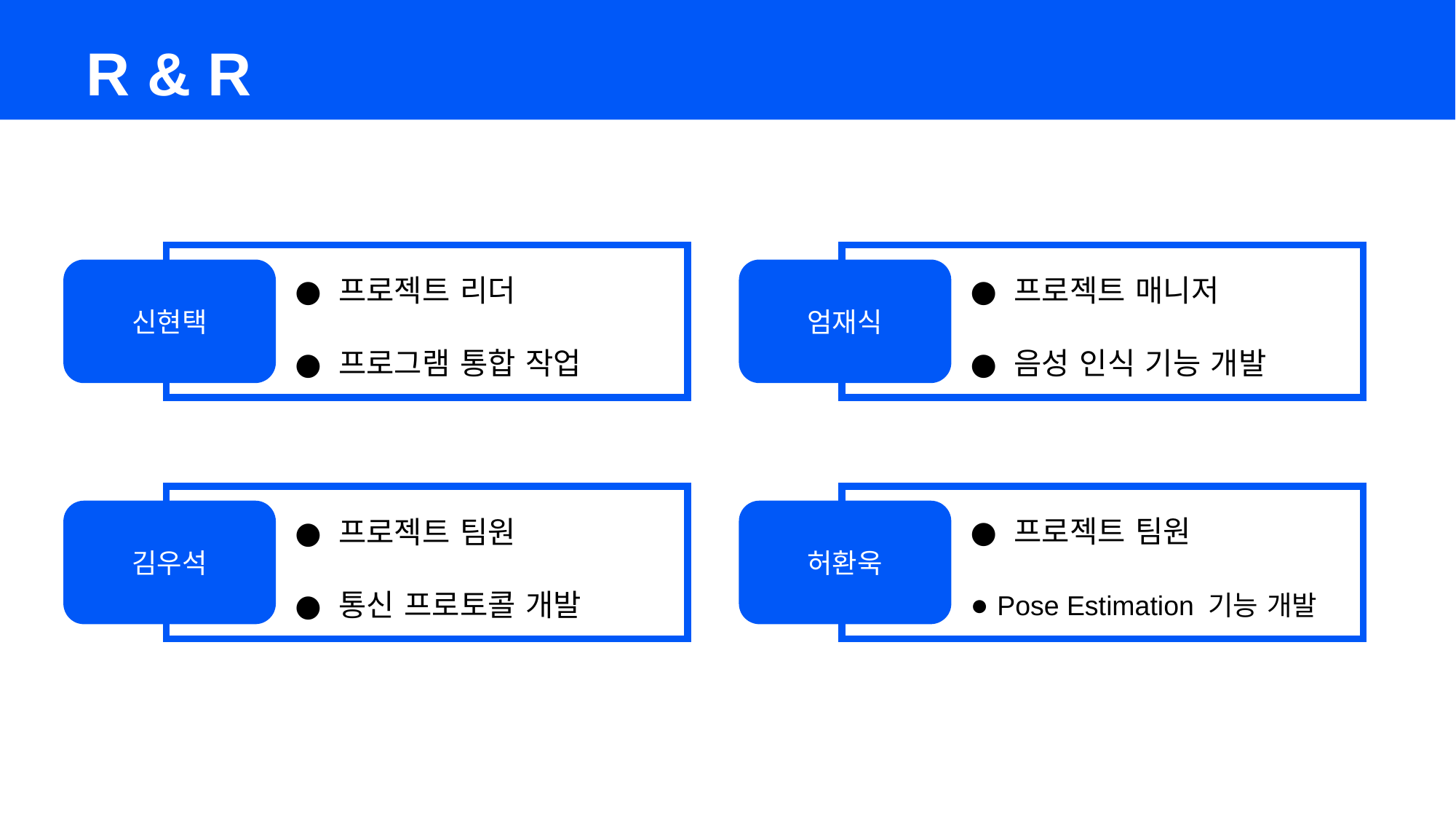

R & R

신현택
엄재식
● 프로젝트 리더

● 프로그램 통합 작업
● 프로젝트 매니저

● 음성 인식 기능 개발

김우석
허환욱
● 프로젝트 팀원

● Pose Estimation 기능 개발
● 프로젝트 팀원

● 통신 프로토콜 개발